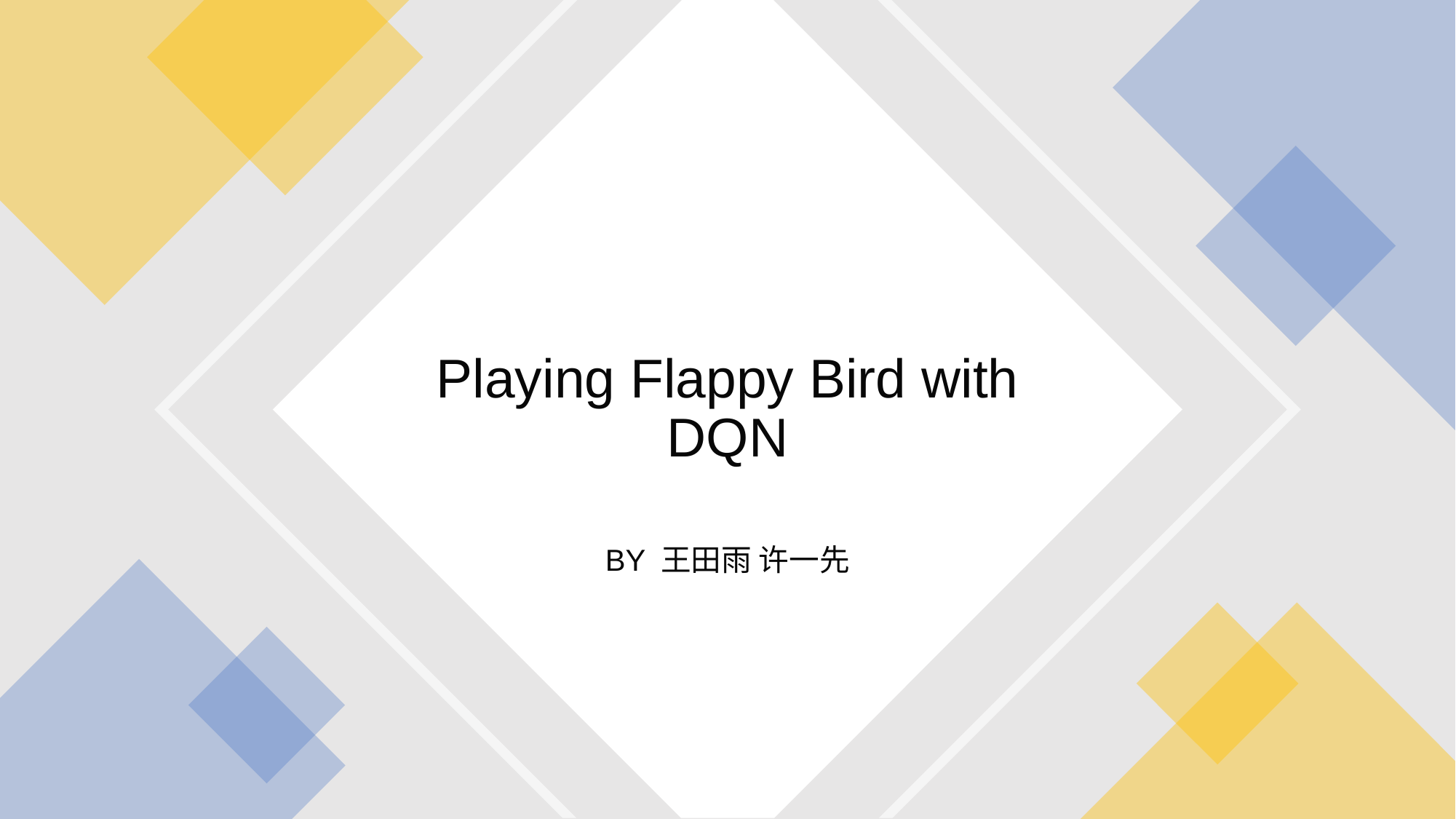

# Playing Flappy Bird with DQN
BY 王田雨 许一先